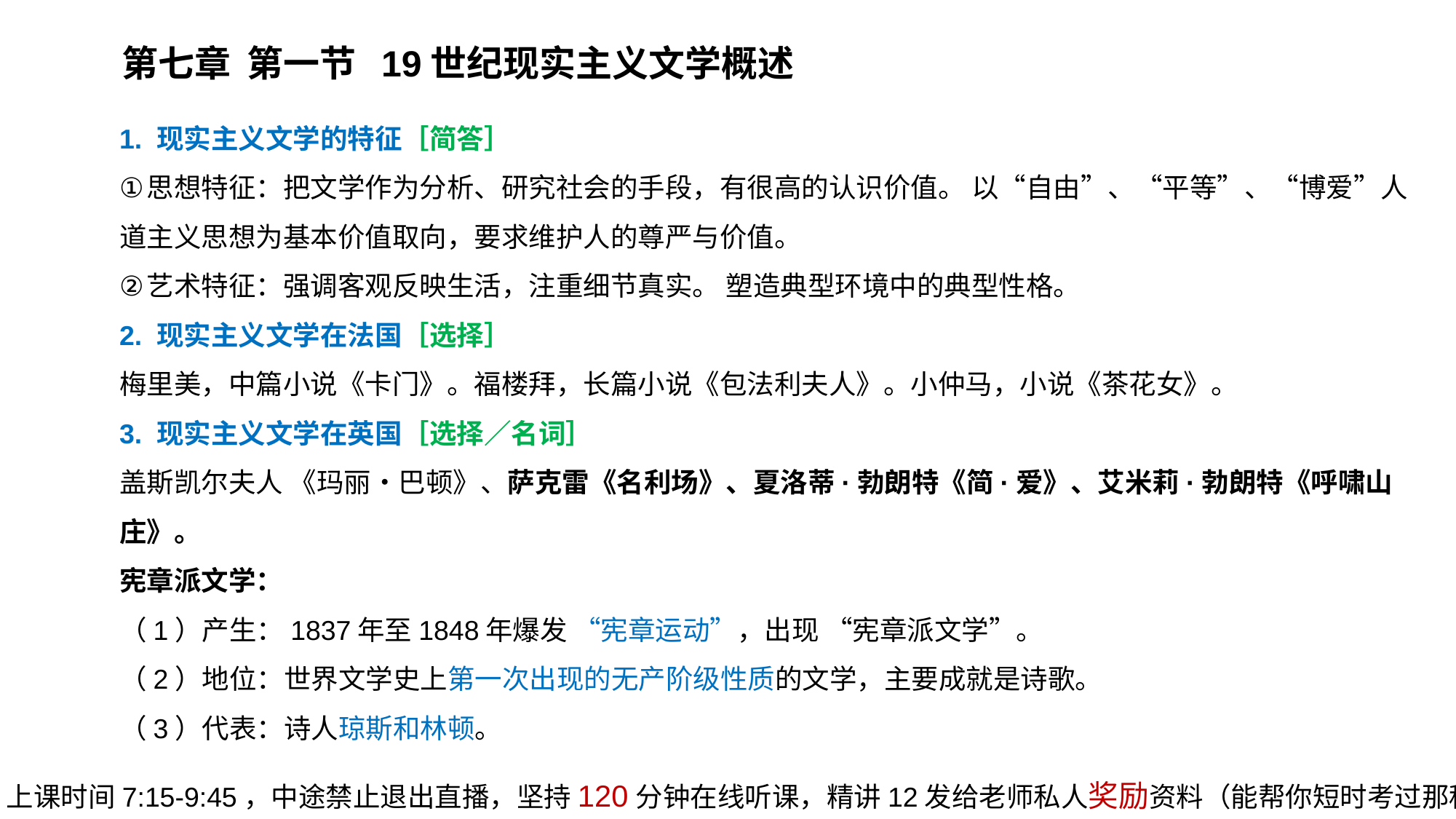

第七章  第一节  19世纪现实主义文学概述
1. 现实主义文学的特征［简答］
思想特征：把文学作为分析、研究社会的手段，有很高的认识价值。 以“自由”、“平等”、“博爱”人道主义思想为基本价值取向，要求维护人的尊严与价值。
艺术特征：强调客观反映生活，注重细节真实。 塑造典型环境中的典型性格。
2. 现实主义文学在法国［选择］
梅里美，中篇小说《卡门》。福楼拜，长篇小说《包法利夫人》。小仲马，小说《茶花女》。
3. 现实主义文学在英国［选择／名词］
盖斯凯尔夫人 《玛丽•巴顿》、萨克雷《名利场》、夏洛蒂·勃朗特《简·爱》、艾米莉·勃朗特《呼啸山庄》。
宪章派文学：
（1）产生：1837年至1848年爆发 “宪章运动”，出现 “宪章派文学”。
（2）地位：世界文学史上第一次出现的无产阶级性质的文学，主要成就是诗歌。
（3）代表：诗人琼斯和林顿。